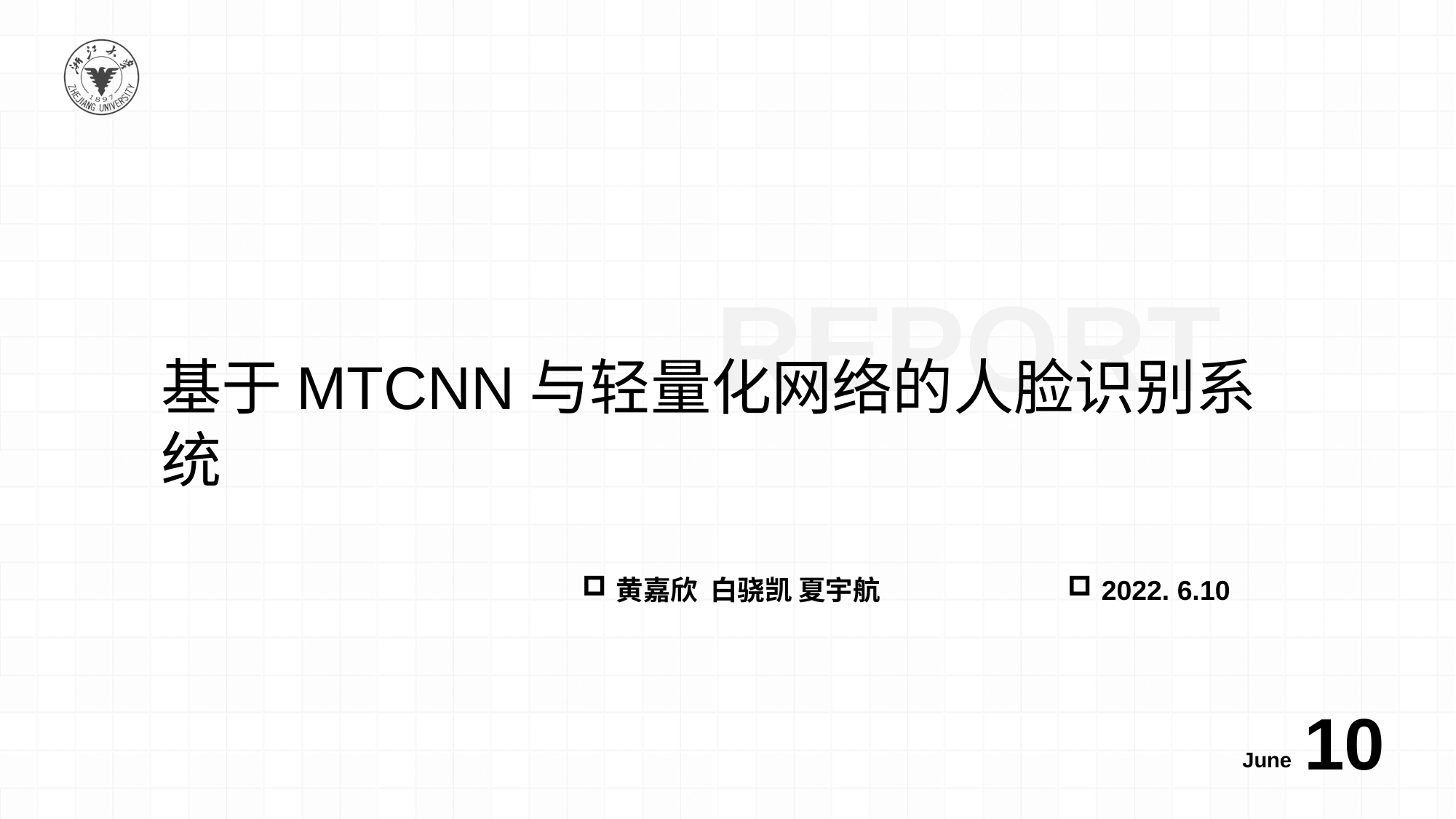

REPORT
基于MTCNN与轻量化网络的人脸识别系统
黄嘉欣  白骁凯 夏宇航
2022. 6.10
10
June